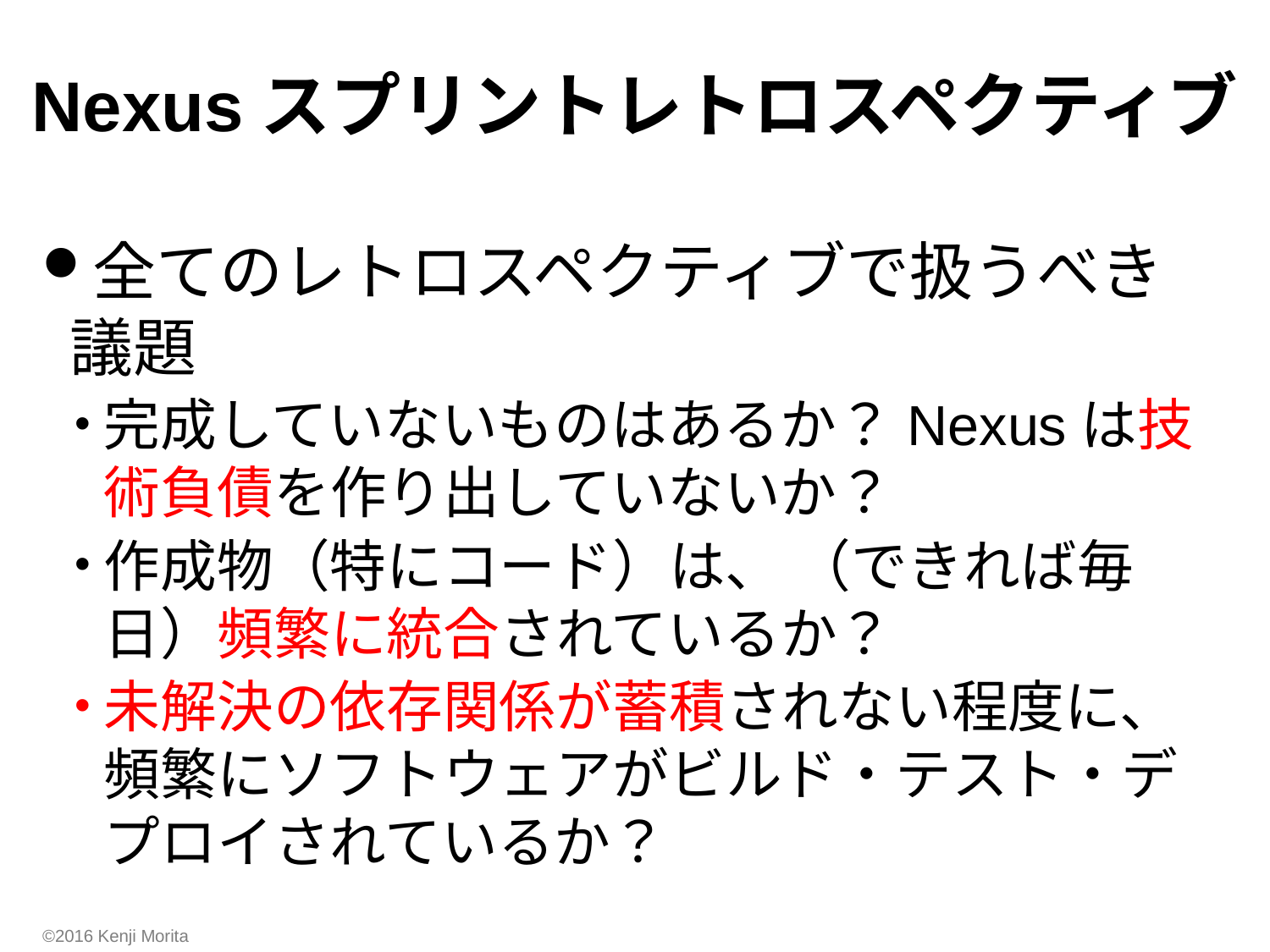

# Nexusスプリントレトロスペクティブ
全てのレトロスペクティブで扱うべき議題
完成していないものはあるか？Nexusは技術負債を作り出していないか？
作成物（特にコード）は、 （できれば毎日）頻繁に統合されているか？
未解決の依存関係が蓄積されない程度に、頻繁にソフトウェアがビルド・テスト・デプロイされているか？